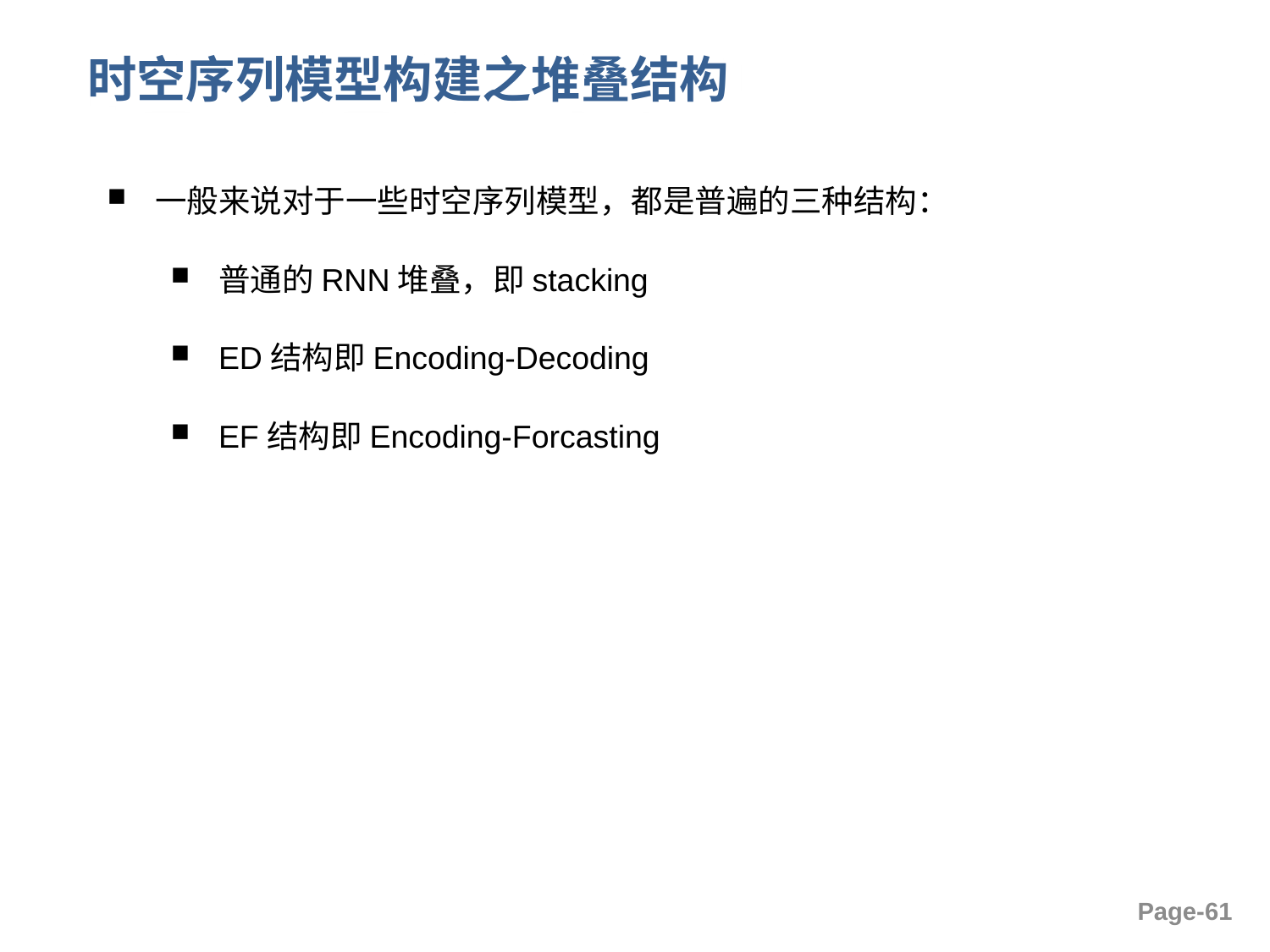

# 时空序列模型构建之堆叠结构
一般来说对于一些时空序列模型，都是普遍的三种结构：
普通的RNN堆叠，即stacking
ED结构即Encoding-Decoding
EF结构即Encoding-Forcasting
Page-61